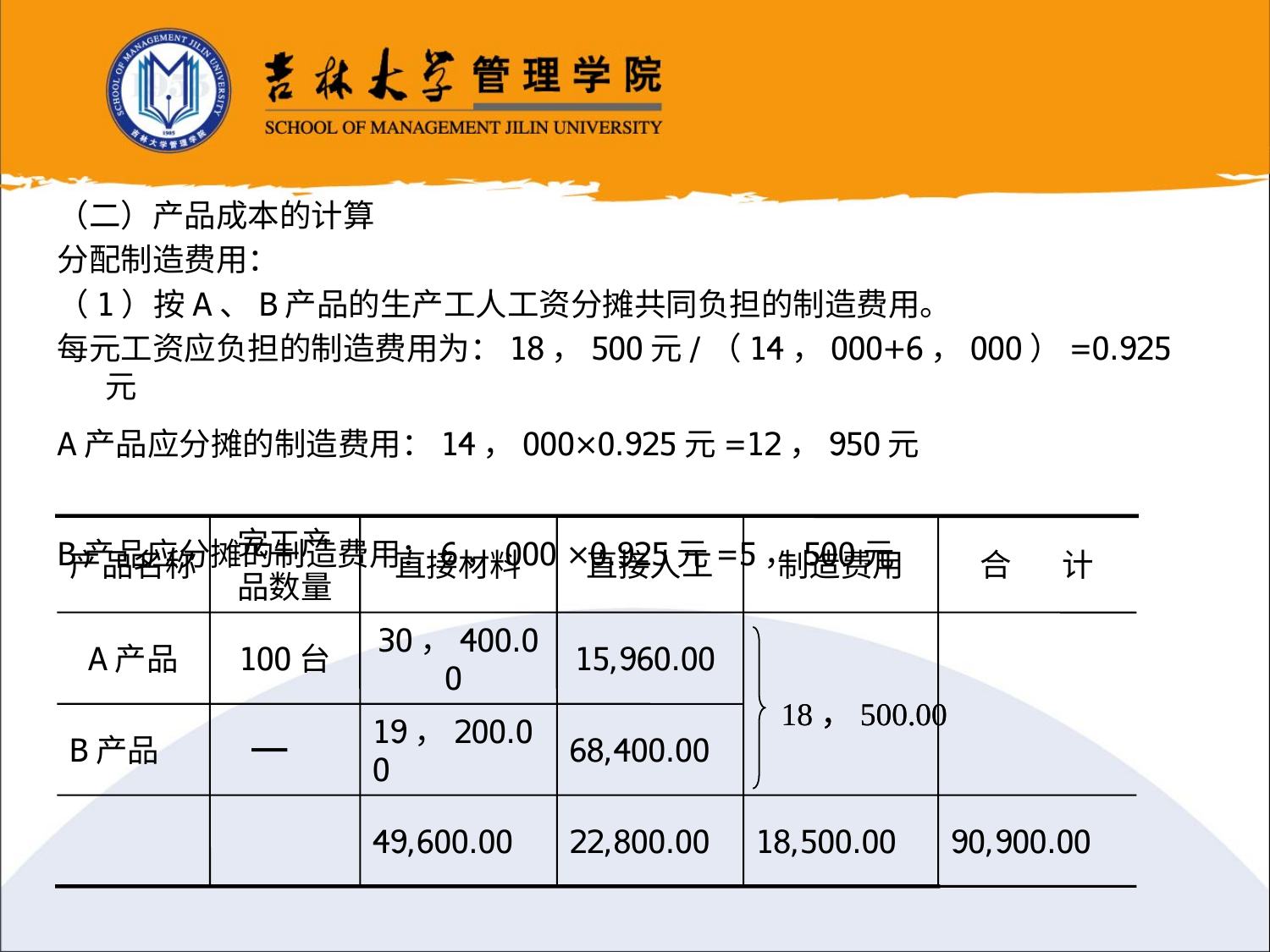

（二）产品成本的计算
分配制造费用：
（1）按A、B产品的生产工人工资分摊共同负担的制造费用。
每元工资应负担的制造费用为：18，500元/（14，000+6，000）=0.925元
A产品应分摊的制造费用：14，000×0.925元=12，950元
B产品应分摊的制造费用：6，000 ×0.925元=5，500元

产品名称

完工产
品数量

直接材料

直接人工

制造费用

合       计

A产品

100台
30，400.00
15,960.00

18，500.00
18，500.00
B产品

 －
19，200.00
68,400.00

49,600.00
22,800.00
18,500.00
90,900.00

77